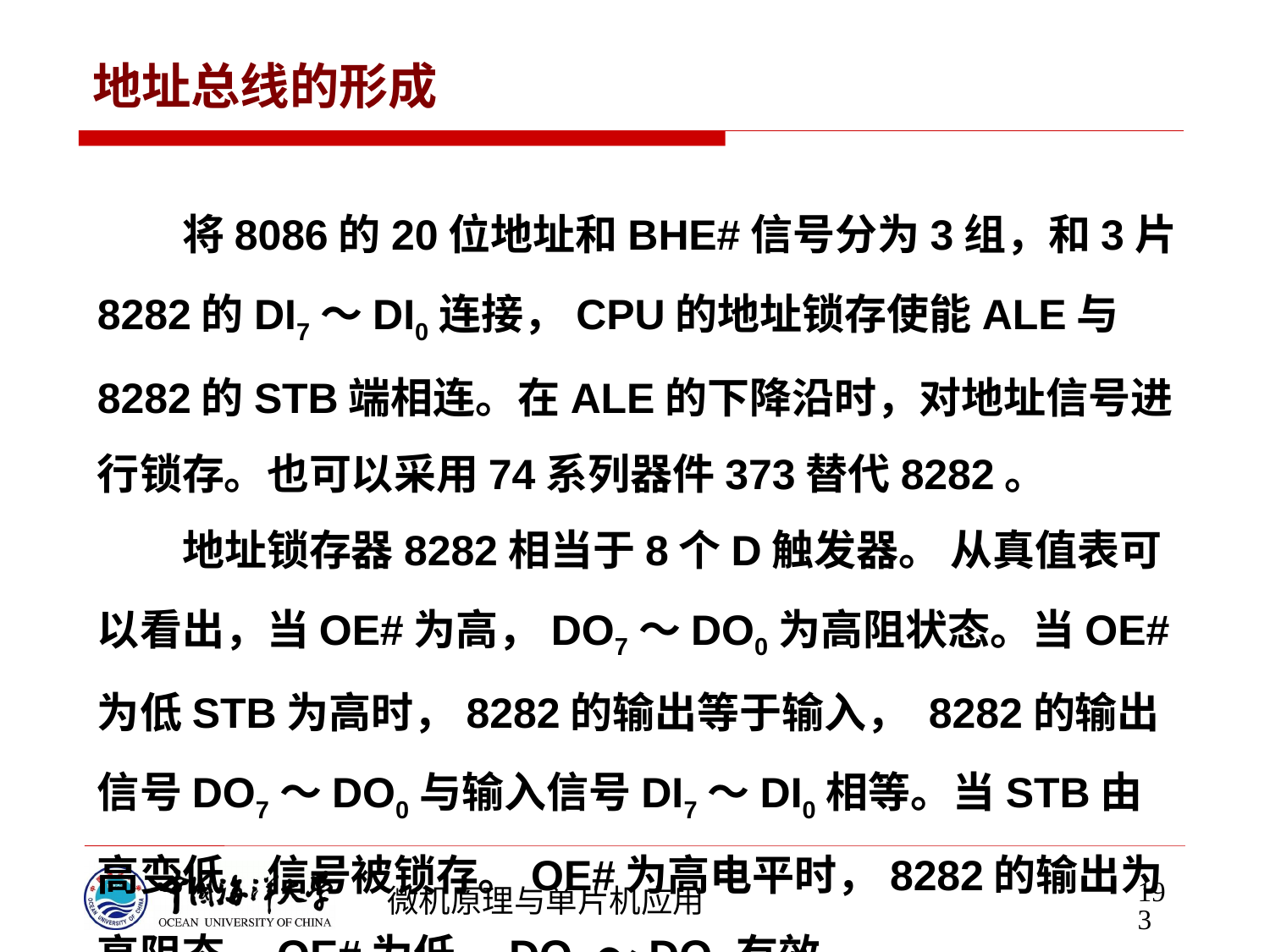

# 地址总线的形成
　　将8086的20位地址和BHE#信号分为3组，和3片8282的DI7～DI0连接，CPU的地址锁存使能ALE与8282的STB端相连。在ALE的下降沿时，对地址信号进行锁存。也可以采用74系列器件373替代8282。
　　地址锁存器8282相当于8个D触发器。 从真值表可以看出，当OE#为高，DO7～DO0为高阻状态。当OE#为低STB为高时，8282的输出等于输入， 8282的输出信号DO7～DO0与输入信号DI7～DI0相等。当STB由 高变低，信号被锁存。OE#为高电平时，8282的输出为高阻态，OE#为低，DO7～DO0有效。
193